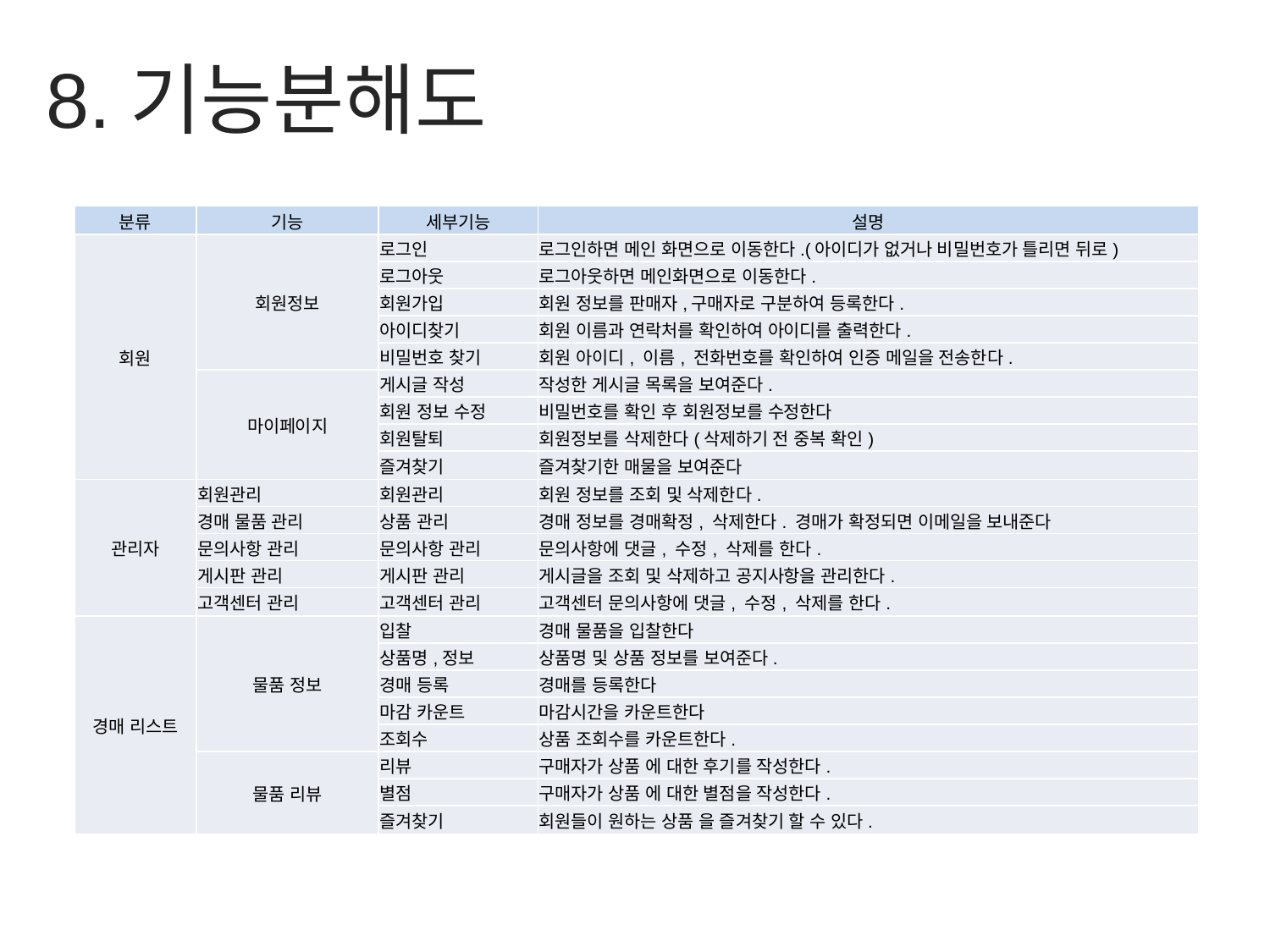

8.기능분해도
| 분류 | 기능 | 세부기능 | 설명 |
| --- | --- | --- | --- |
| 회원 | 회원정보 | 로그인 | 로그인하면 메인 화면으로 이동한다.(아이디가 없거나 비밀번호가 틀리면 뒤로) |
|  |  | 로그아웃 | 로그아웃하면 메인화면으로 이동한다. |
|  |  | 회원가입 | 회원 정보를 판매자,구매자로 구분하여 등록한다. |
|  |  | 아이디찾기 | 회원 이름과 연락처를 확인하여 아이디를 출력한다. |
|  |  | 비밀번호 찾기 | 회원 아이디, 이름, 전화번호를 확인하여 인증 메일을 전송한다. |
|  | 마이페이지 | 게시글 작성 | 작성한 게시글 목록을 보여준다. |
|  |  | 회원 정보 수정 | 비밀번호를 확인 후 회원정보를 수정한다 |
|  |  | 회원탈퇴 | 회원정보를 삭제한다(삭제하기 전 중복 확인) |
|  |  | 즐겨찾기 | 즐겨찾기한 매물을 보여준다 |
| 관리자 | 회원관리 | 회원관리 | 회원 정보를 조회 및 삭제한다. |
|  | 경매 물품 관리 | 상품 관리 | 경매 정보를 경매확정, 삭제한다. 경매가 확정되면 이메일을 보내준다 |
|  | 문의사항 관리 | 문의사항 관리 | 문의사항에 댓글, 수정, 삭제를 한다. |
|  | 게시판 관리 | 게시판 관리 | 게시글을 조회 및 삭제하고 공지사항을 관리한다. |
|  | 고객센터 관리 | 고객센터 관리 | 고객센터 문의사항에 댓글, 수정, 삭제를 한다. |
| 경매 리스트 | 물품 정보 | 입찰 | 경매 물품을 입찰한다 |
|  |  | 상품명,정보 | 상품명 및 상품 정보를 보여준다. |
|  |  | 경매 등록 | 경매를 등록한다 |
|  |  | 마감 카운트 | 마감시간을 카운트한다 |
|  |  | 조회수 | 상품 조회수를 카운트한다. |
|  | 물품 리뷰 | 리뷰 | 구매자가 상품 에 대한 후기를 작성한다. |
|  |  | 별점 | 구매자가 상품 에 대한 별점을 작성한다. |
|  |  | 즐겨찾기 | 회원들이 원하는 상품 을 즐겨찾기 할 수 있다. |